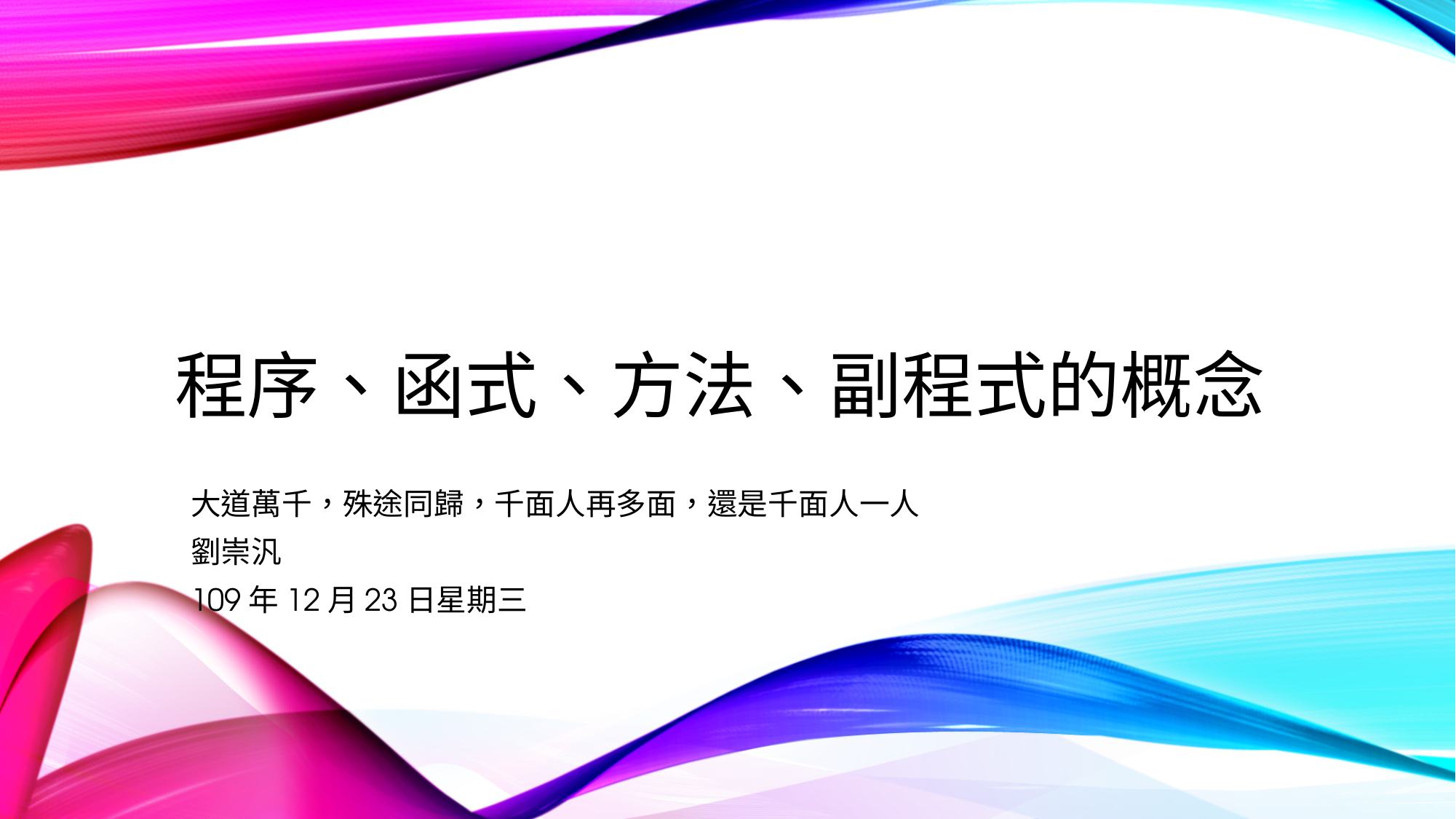

# 程序、函式、方法、副程式的概念
大道萬千，殊途同歸，千面人再多面，還是千面人一人
劉崇汎
109年12月23日星期三